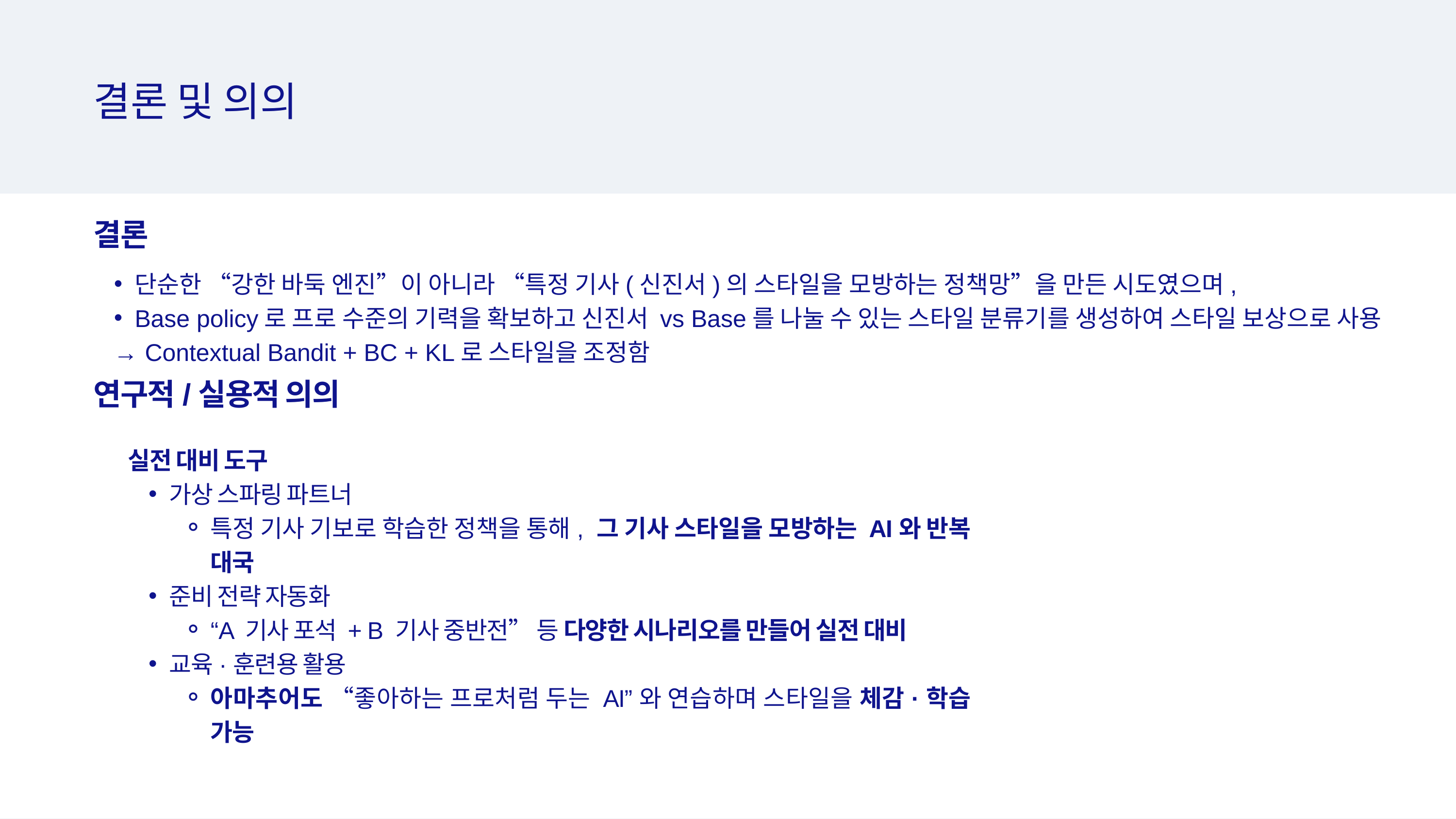

결론 및 의의

결론
단순한 “강한 바둑 엔진”이 아니라 “특정 기사(신진서)의 스타일을 모방하는 정책망”을 만든 시도였으며,
Base policy로 프로 수준의 기력을 확보하고 신진서 vs Base를 나눌 수 있는 스타일 분류기를 생성하여 스타일 보상으로 사용
   → Contextual Bandit + BC + KL로 스타일을 조정함
연구적/실용적 의의
실전 대비 도구
가상 스파링 파트너
특정 기사 기보로 학습한 정책을 통해, 그 기사 스타일을 모방하는 AI와 반복 대국
준비 전략 자동화
“A 기사 포석 + B 기사 중반전” 등 다양한 시나리오를 만들어 실전 대비
교육·훈련용 활용
아마추어도 “좋아하는 프로처럼 두는 AI”와 연습하며 스타일을 체감·학습 가능